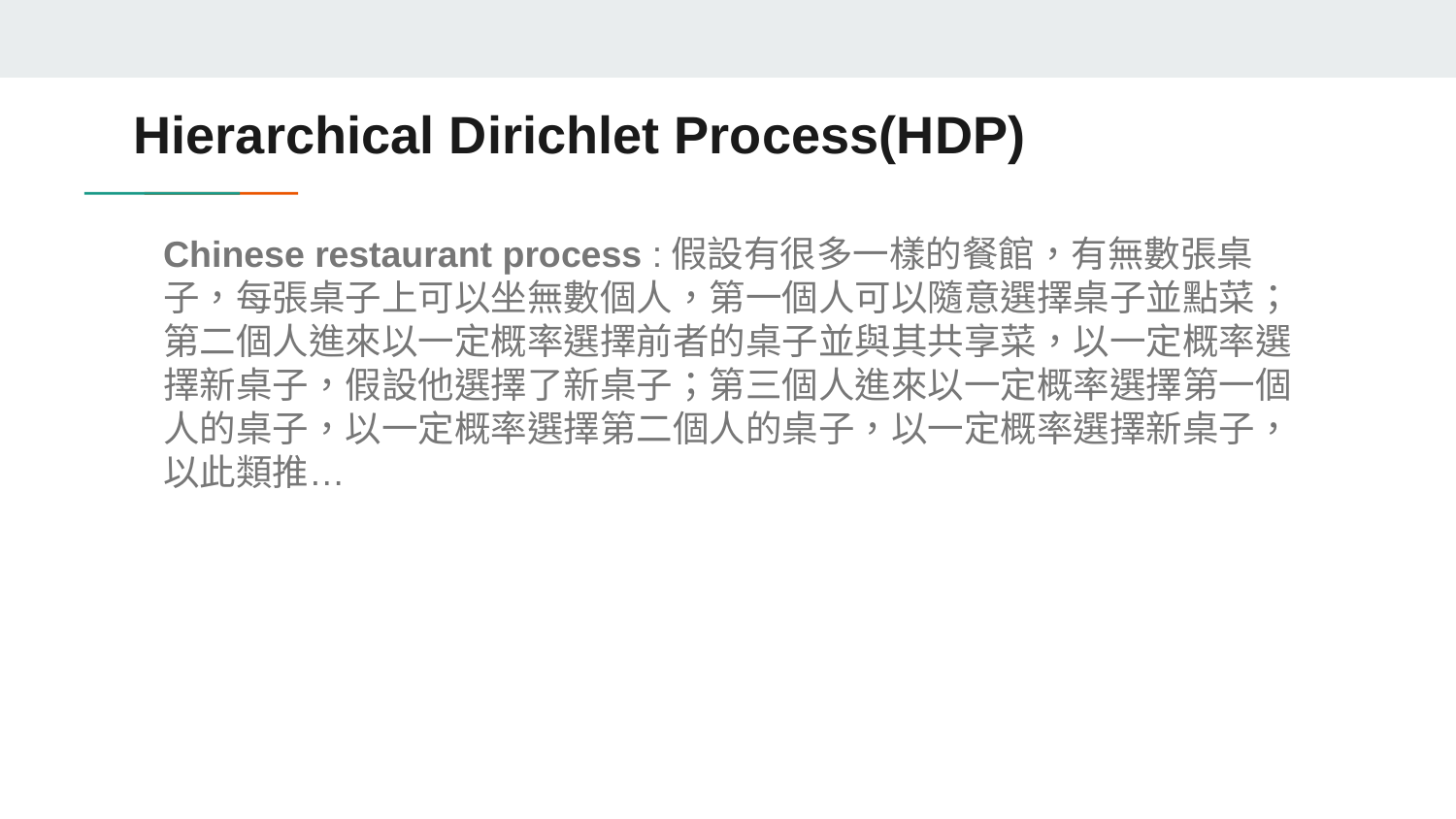

# Hierarchical Dirichlet Process(HDP)
Chinese restaurant process :假設有很多一樣的餐館，有無數張桌子，每張桌子上可以坐無數個人，第一個人可以隨意選擇桌子並點菜；第二個人進來以一定概率選擇前者的桌子並與其共享菜，以一定概率選擇新桌子，假設他選擇了新桌子；第三個人進來以一定概率選擇第一個人的桌子，以一定概率選擇第二個人的桌子，以一定概率選擇新桌子，以此類推…